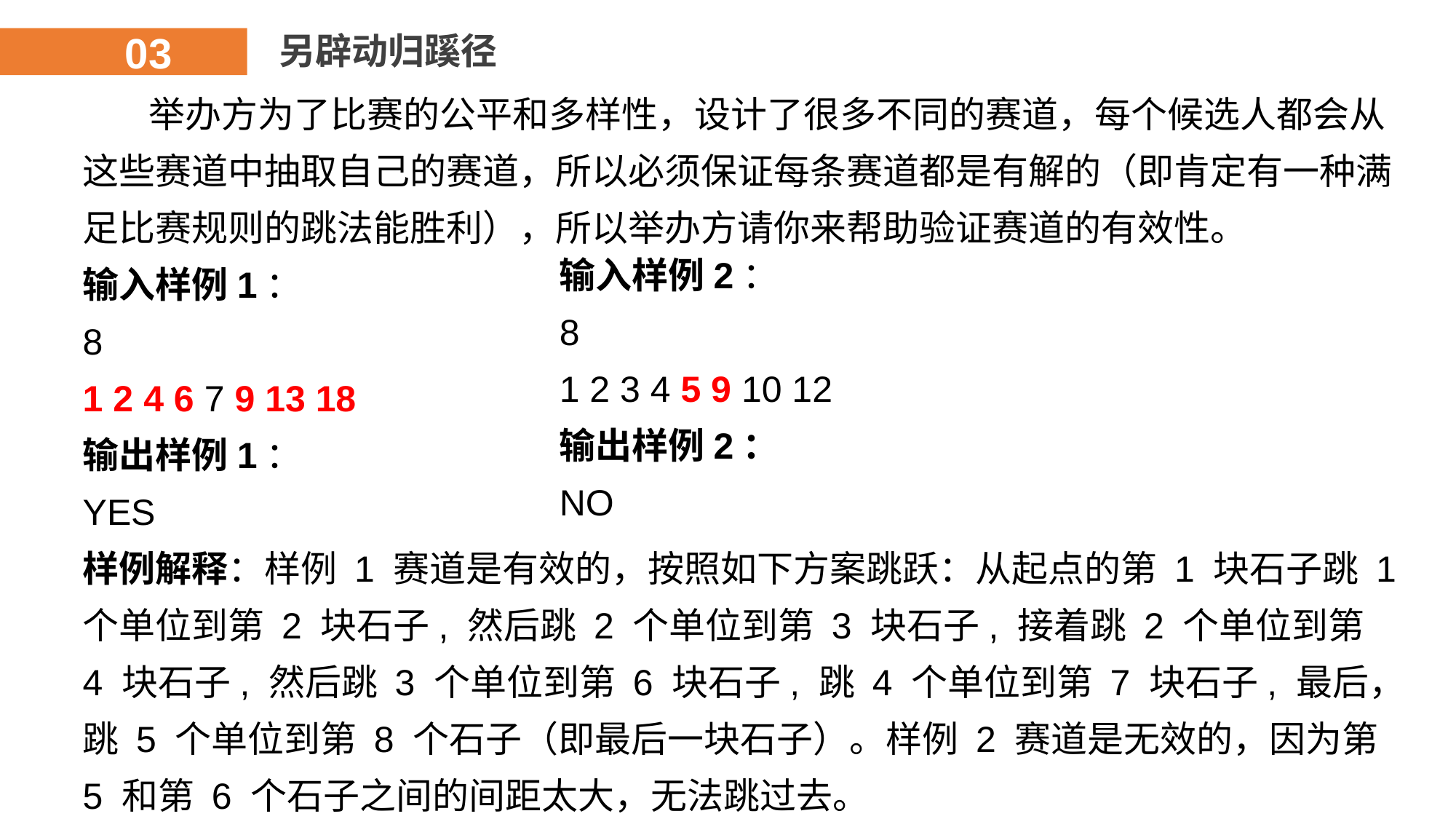

03
另辟动归蹊径

       举办方为了比赛的公平和多样性，设计了很多不同的赛道，每个候选人都会从这些赛道中抽取自己的赛道，所以必须保证每条赛道都是有解的（即肯定有一种满足比赛规则的跳法能胜利），所以举办方请你来帮助验证赛道的有效性。
输入样例1：
8
1 2 4 6 7 9 13 18
输出样例1：
YES
样例解释：样例 1 赛道是有效的，按照如下方案跳跃：从起点的第 1 块石子跳 1 个单位到第 2 块石子, 然后跳 2 个单位到第 3 块石子, 接着跳 2 个单位到第 4 块石子, 然后跳 3 个单位到第 6 块石子, 跳 4 个单位到第 7 块石子, 最后，跳 5 个单位到第 8 个石子（即最后一块石子）。样例 2 赛道是无效的，因为第 5 和第 6 个石子之间的间距太大，无法跳过去。
输入样例2：
8
1 2 3 4 5 9 10 12
输出样例2：
NO